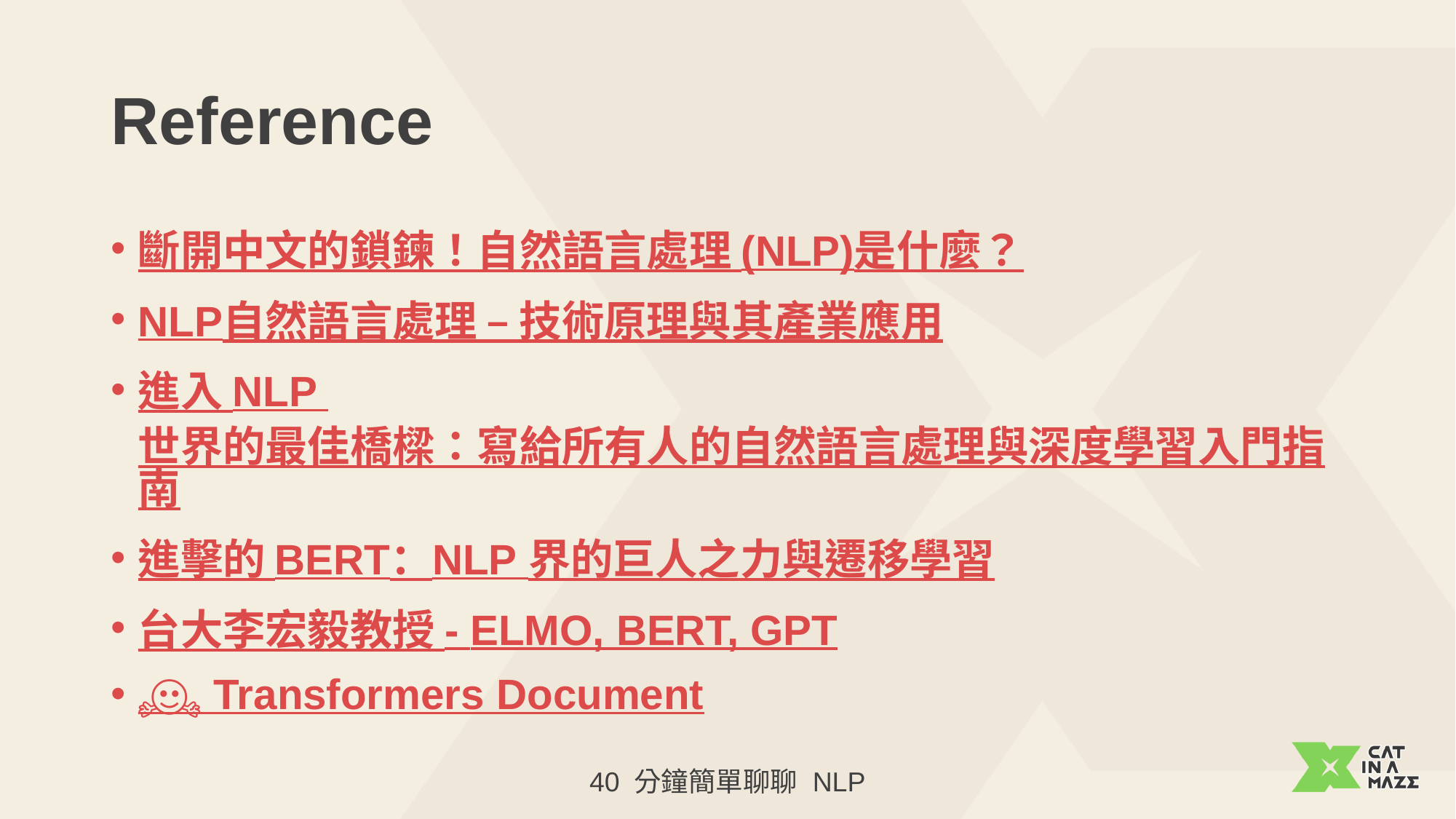

# Reference
斷開中文的鎖鍊！自然語言處理 (NLP)是什麼？
NLP自然語言處理 – 技術原理與其產業應用
進入 NLP 世界的最佳橋樑：寫給所有人的自然語言處理與深度學習入門指南
進擊的 BERT：NLP 界的巨人之力與遷移學習
台大李宏毅教授 - ELMO, BERT, GPT
🤗 Transformers Document
40 分鐘簡單聊聊 NLP